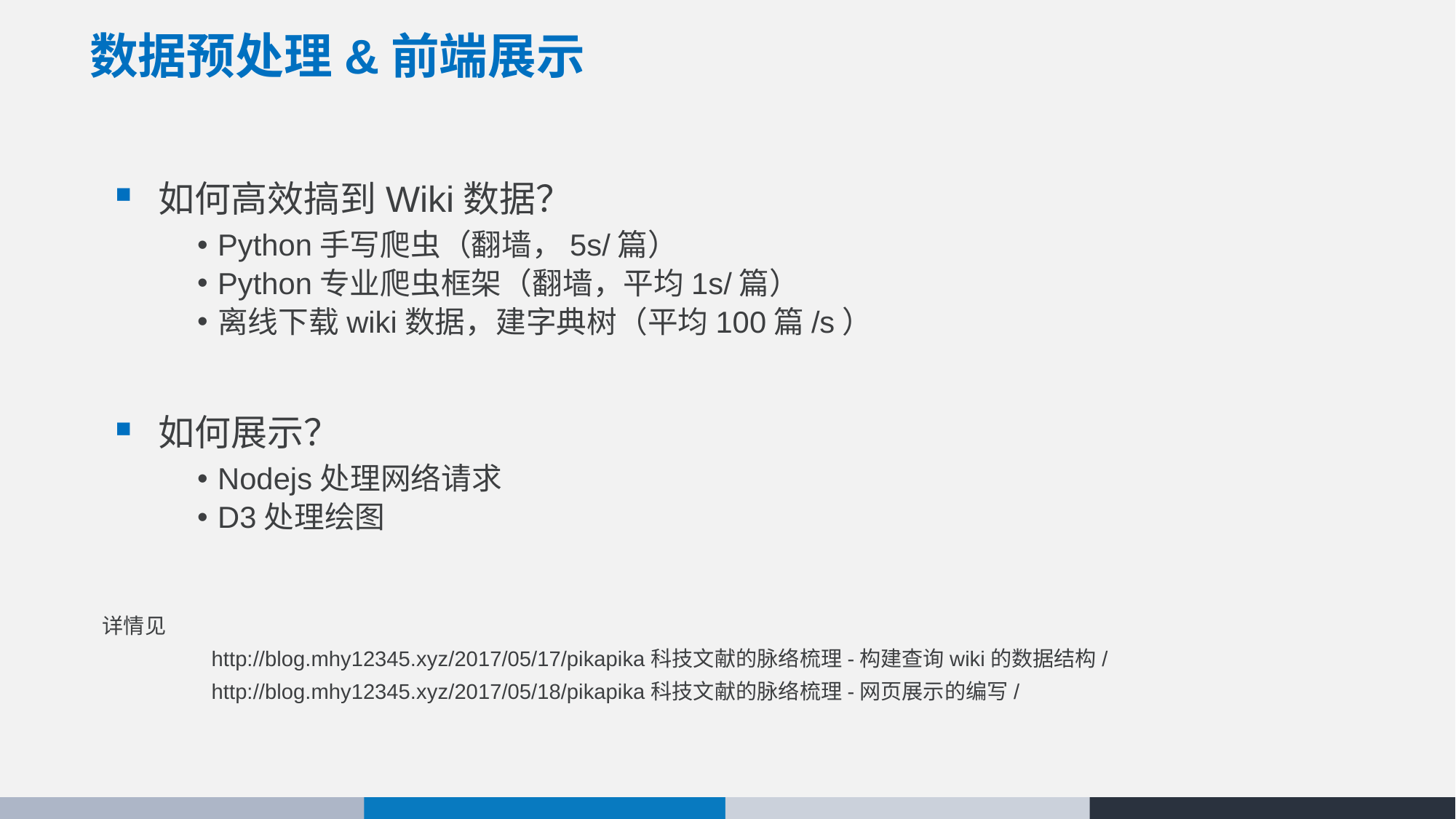

# 数据预处理&前端展示
如何高效搞到Wiki数据？
Python手写爬虫（翻墙，5s/篇）
Python专业爬虫框架（翻墙，平均1s/篇）
离线下载wiki数据，建字典树（平均100篇/s）

如何展示？
Nodejs处理网络请求
D3处理绘图
详情见
	http://blog.mhy12345.xyz/2017/05/17/pikapika科技文献的脉络梳理-构建查询wiki的数据结构/
	http://blog.mhy12345.xyz/2017/05/18/pikapika科技文献的脉络梳理-网页展示的编写/